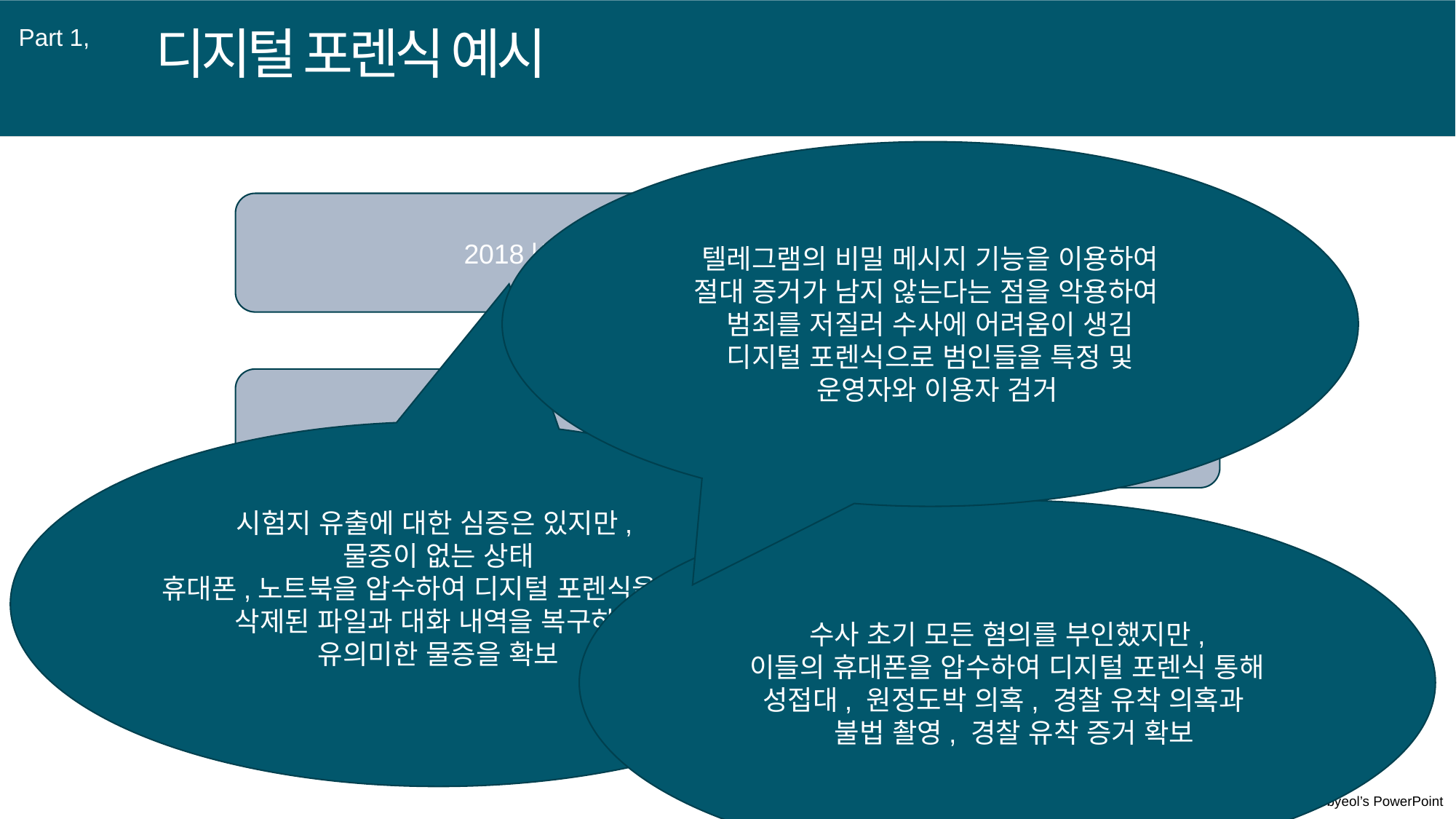

디지털 포렌식 예시
Part 1,
텔레그램의 비밀 메시지 기능을 이용하여
절대 증거가 남지 않는다는 점을 악용하여
범죄를 저질러 수사에 어려움이 생김
디지털 포렌식으로 범인들을 특정 및
 운영자와 이용자 검거
2018년,  숙명여자고등학교 시험지 유출 사건
2019년, 버닝썬 게이트
시험지 유출에 대한 심증은 있지만,
물증이 없는 상태
휴대폰,노트북을 압수하여 디지털 포렌식을 통해
삭제된 파일과 대화 내역을 복구하여
유의미한 물증을 확보

수사 초기 모든 혐의를 부인했지만,
이들의 휴대폰을 압수하여 디지털 포렌식 통해
성접대, 원정도박 의혹, 경찰 유착 의혹과
 불법 촬영, 경찰 유착 증거 확보
2020년, n번방 성착취물 제작 및 유포 사건